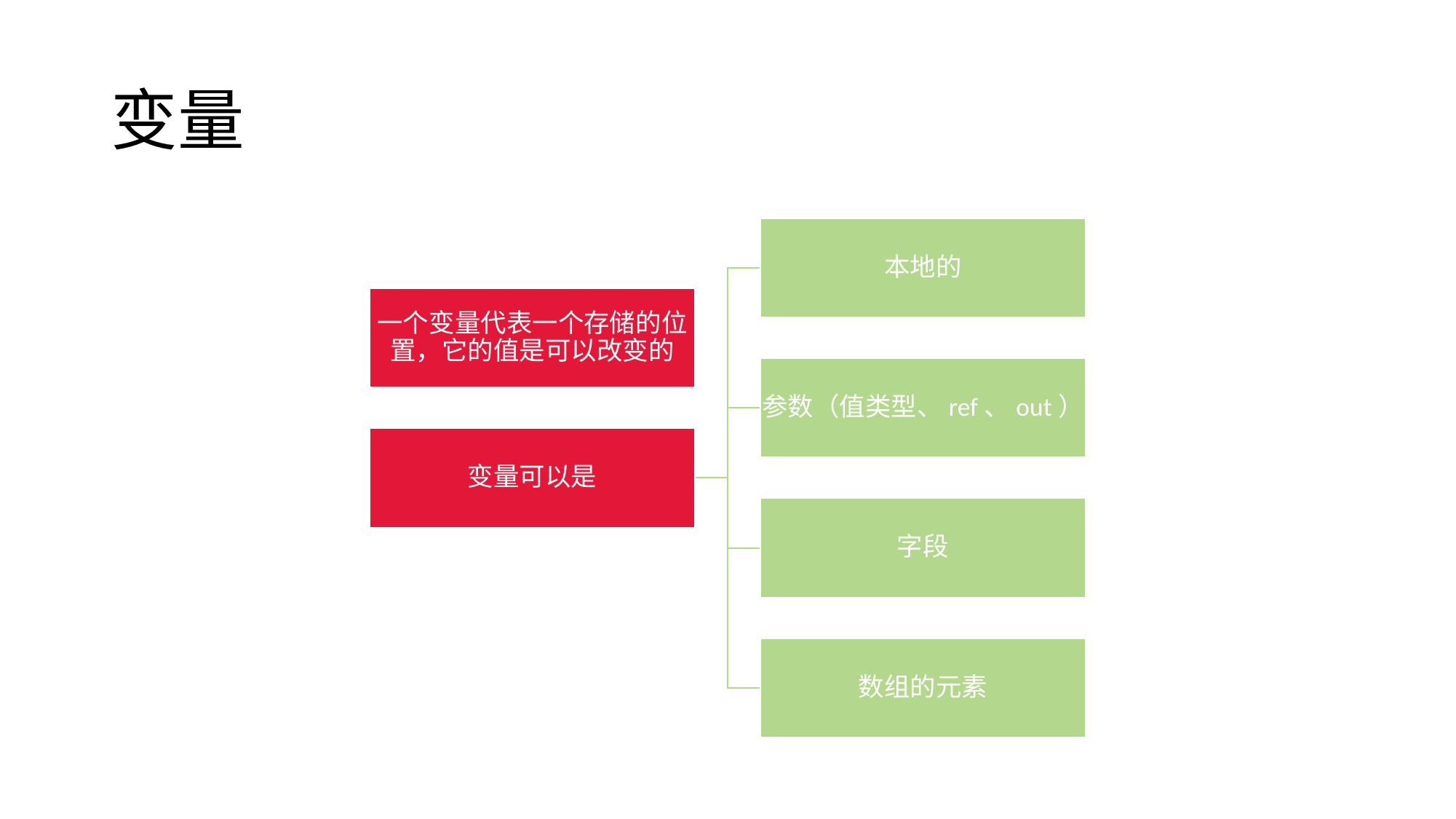

# 变量
一个变量代表一个存储的位置，它的值是可以改变的
变量可以是
本地的
参数（值类型、ref、out）
字段
数组的元素